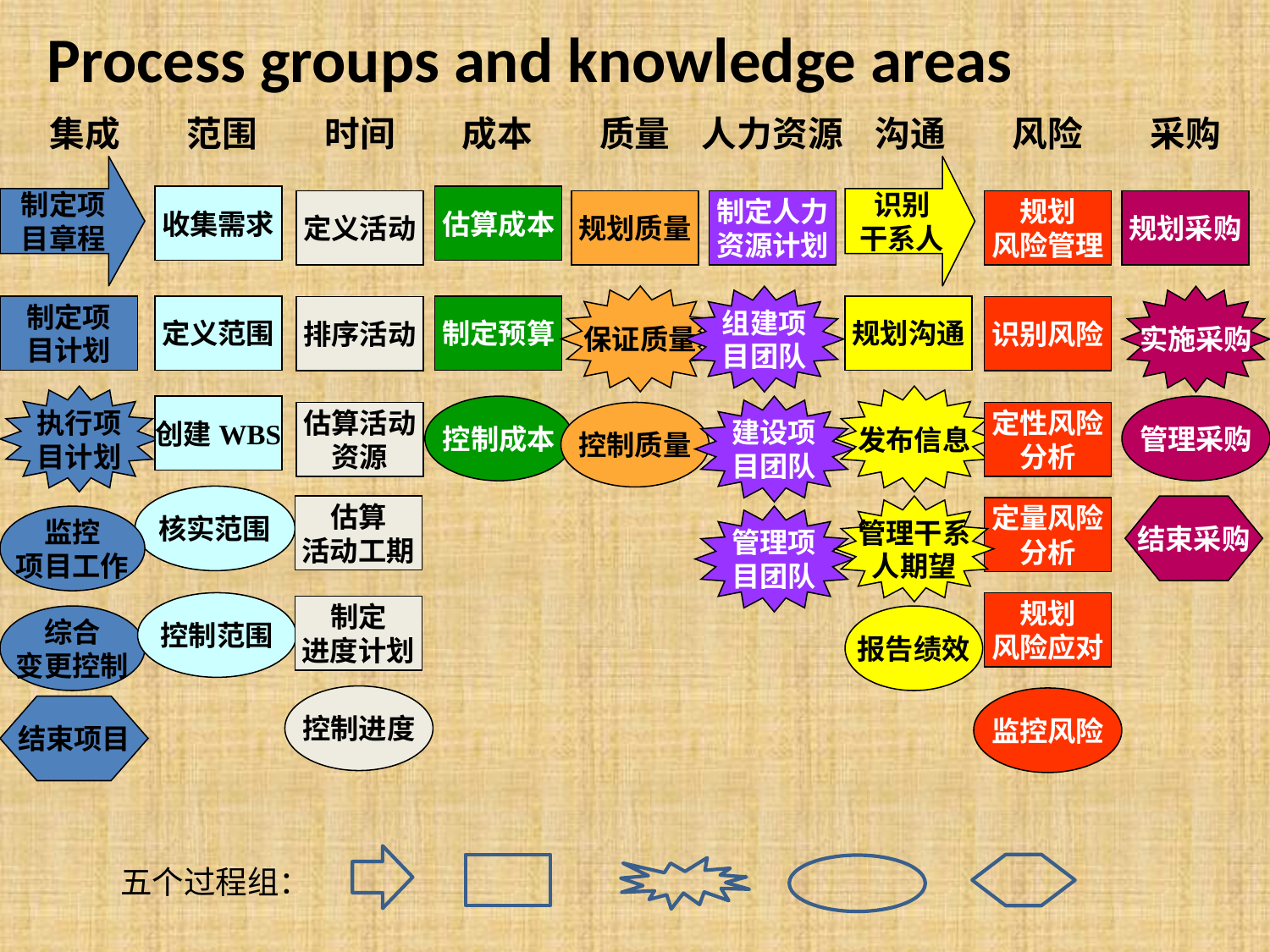

# Process groups and knowledge areas
集成
范围
时间
成本
质量
人力资源
沟通
风险
采购
制定项
目章程
识别
干系人
收集需求
估算成本
定义活动
规划质量
制定人力
资源计划
规划
风险管理
规划采购
保证质量
组建项
目团队
实施采购
制定项
目计划
定义范围
制定预算
规划沟通
排序活动
识别风险
执行项
目计划
发布信息
创建WBS
控制成本
建设项
目团队
管理采购
估算活动
资源
控制质量
定性风险
分析
核实范围
估算
活动工期
管理干系
人期望
结束采购
定量风险
分析
监控
项目工作
管理项
目团队
控制范围
规划
风险应对
制定
进度计划
综合
变更控制
报告绩效
控制进度
监控风险
结束项目

五个过程组：